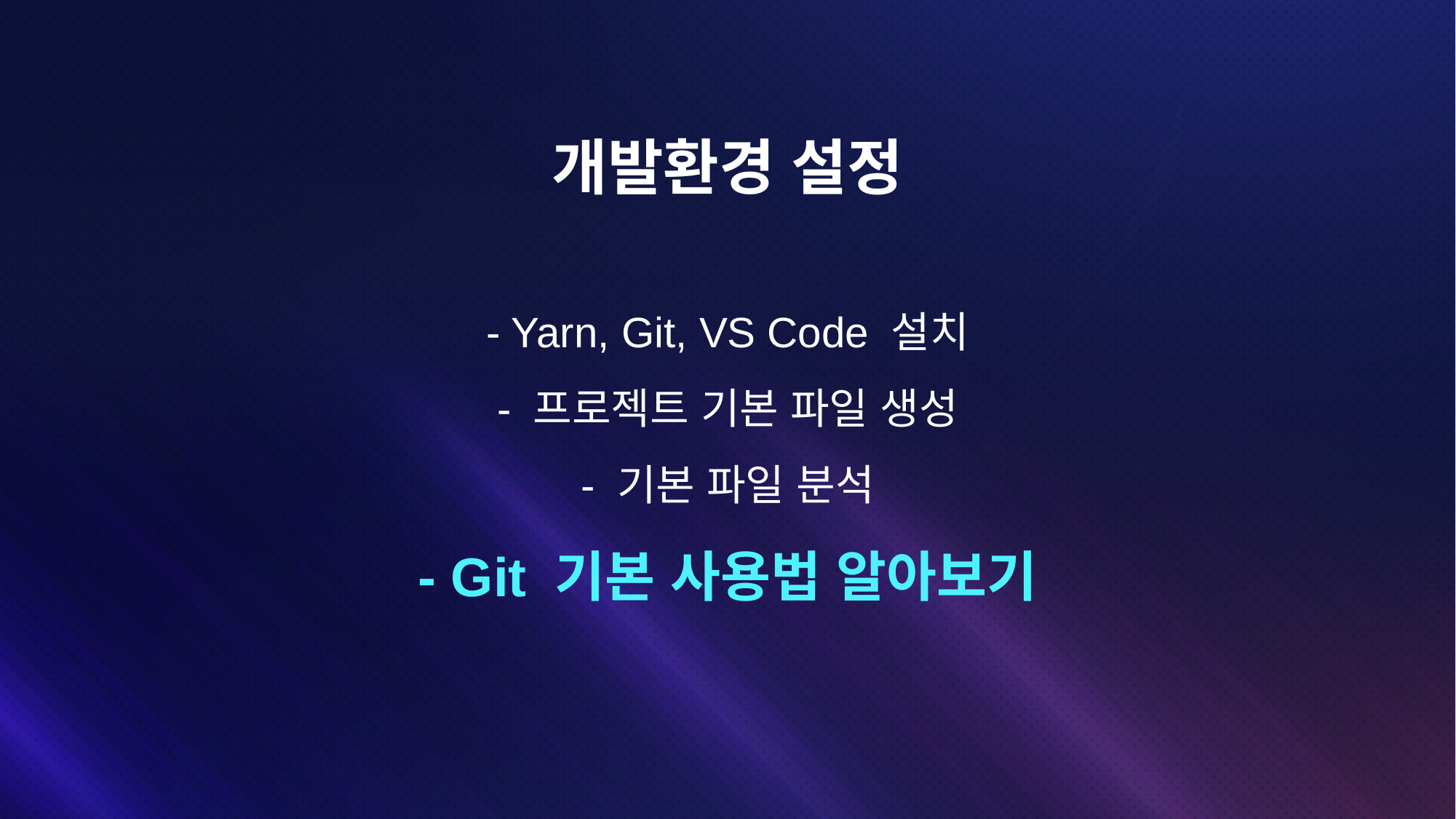

# 개발환경 설정
- Yarn, Git, VS Code 설치
- 프로젝트 기본 파일 생성
- 기본 파일 분석
- Git 기본 사용법 알아보기